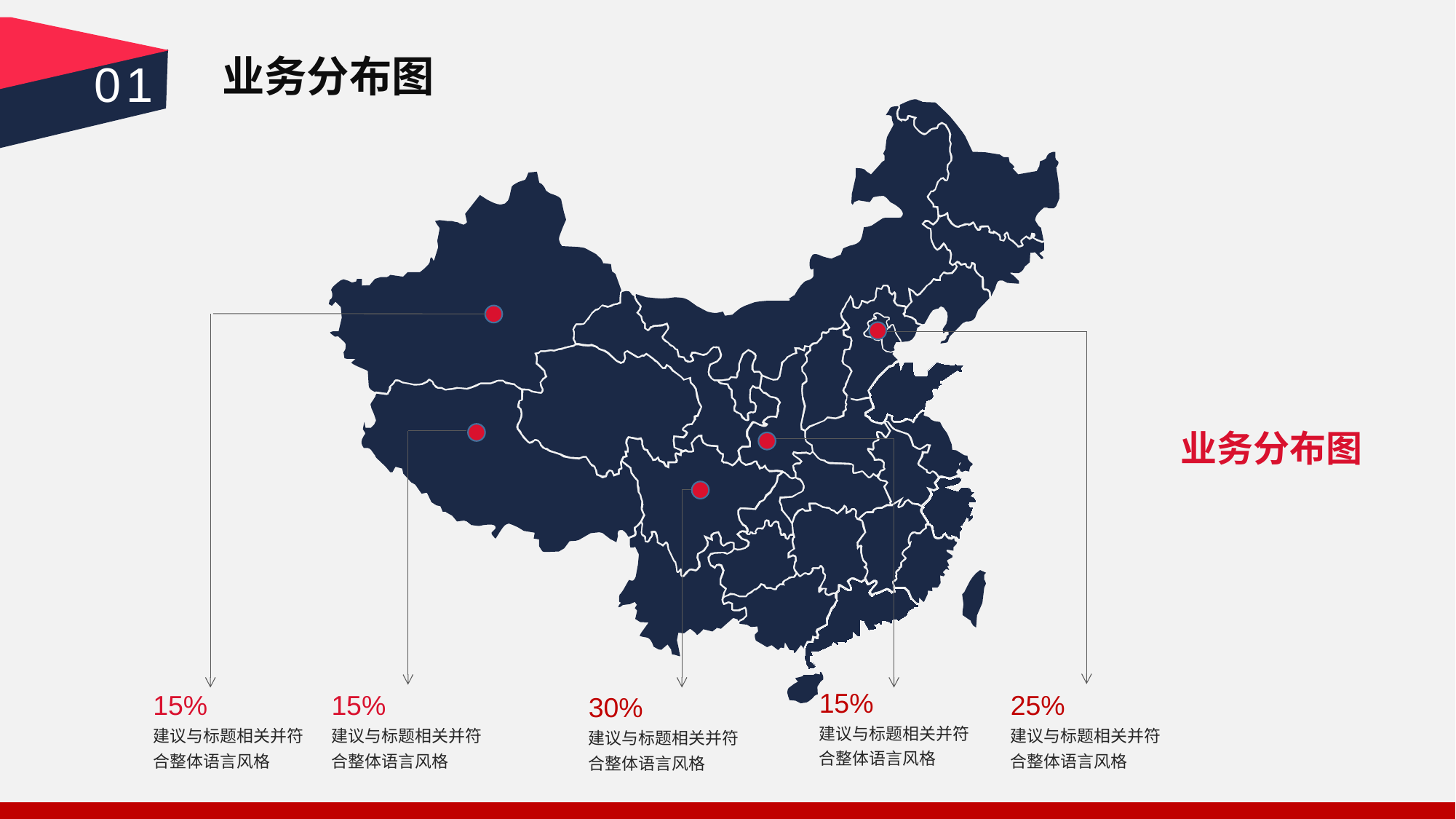

01
业务分布图

业务分布图

15%
建议与标题相关并符合整体语言风格
15%
建议与标题相关并符合整体语言风格
15%
建议与标题相关并符合整体语言风格
25%
建议与标题相关并符合整体语言风格
30%
建议与标题相关并符合整体语言风格

延迟付